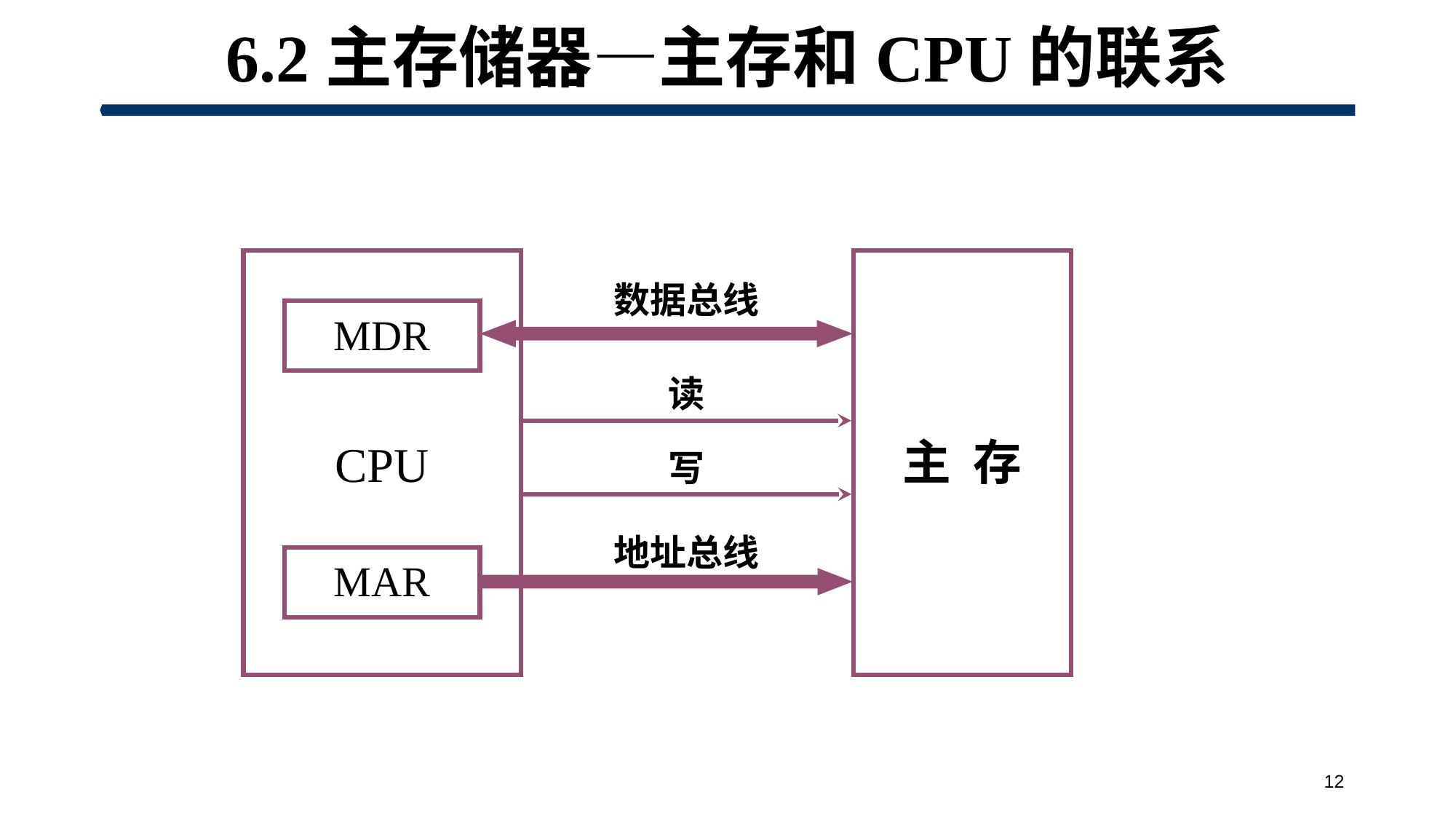

# 6.2主存储器—主存和CPU的联系

主  存
数据总线

MDR
读

CPU
写

地址总线

MAR
12